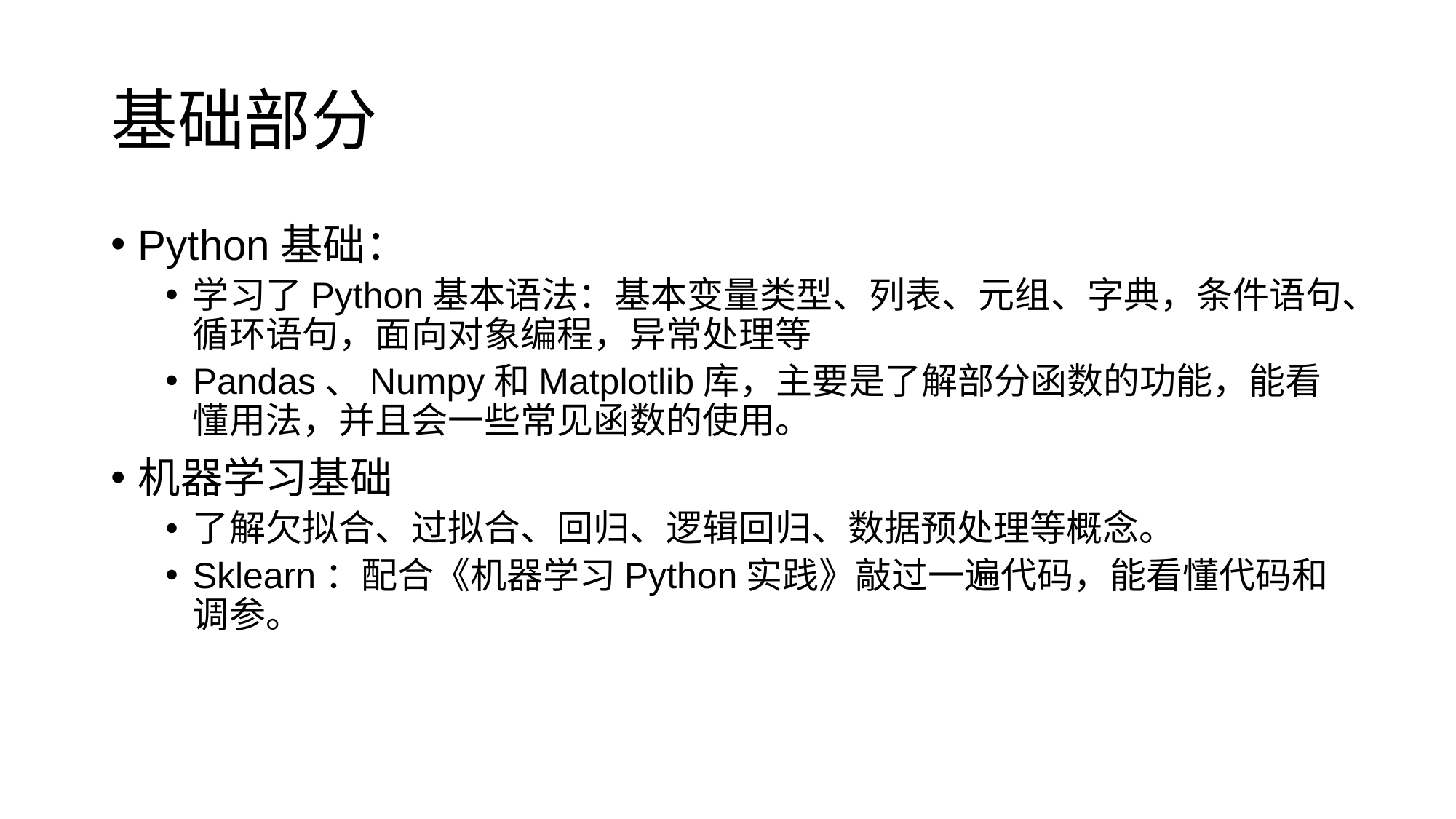

# 基础部分
Python基础：
学习了Python基本语法：基本变量类型、列表、元组、字典，条件语句、循环语句，面向对象编程，异常处理等
Pandas、Numpy和Matplotlib库，主要是了解部分函数的功能，能看懂用法，并且会一些常见函数的使用。
机器学习基础
了解欠拟合、过拟合、回归、逻辑回归、数据预处理等概念。
Sklearn：配合《机器学习Python实践》敲过一遍代码，能看懂代码和调参。